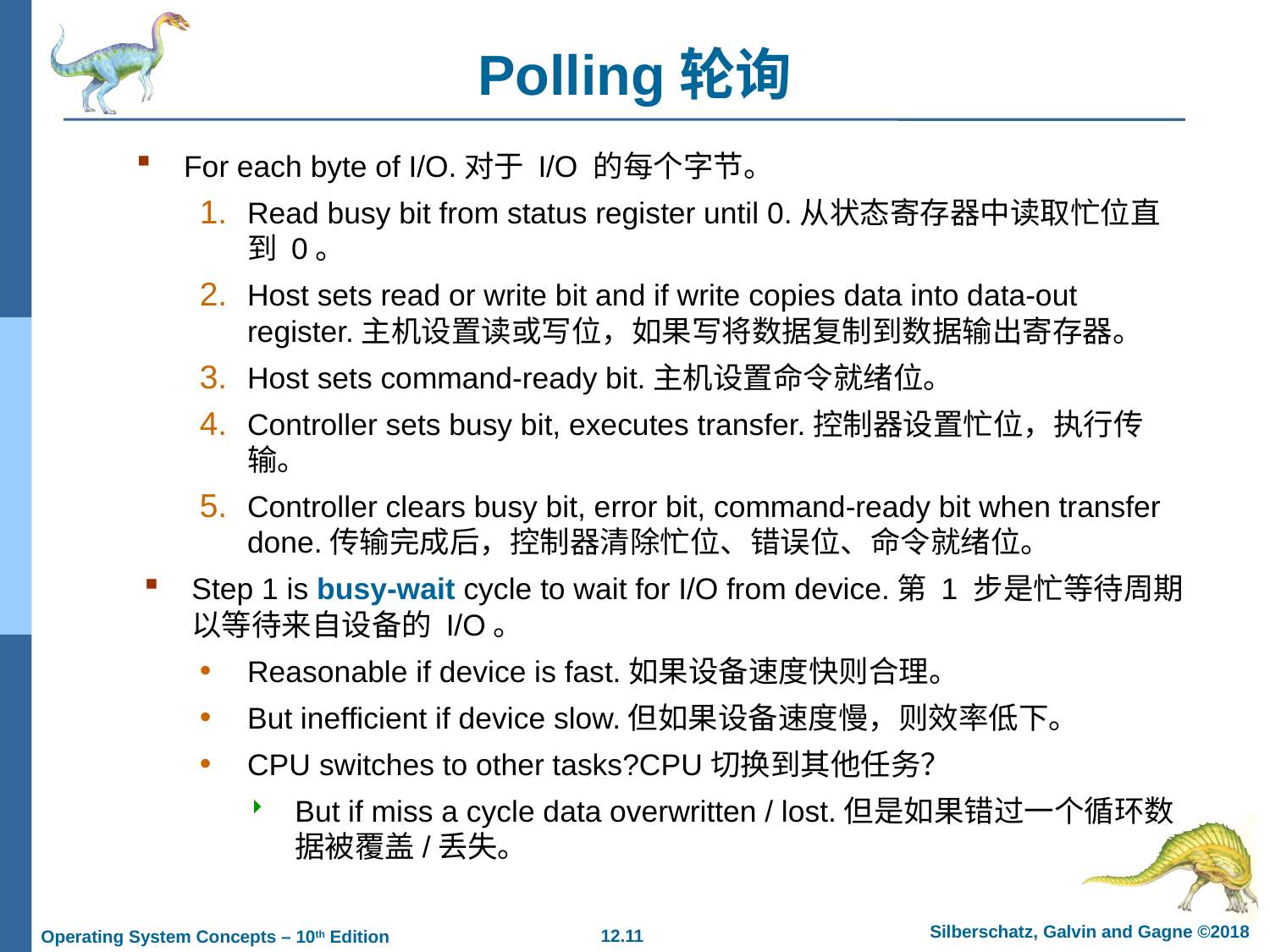

# Polling轮询
For each byte of I/O.对于 I/O 的每个字节。
Read busy bit from status register until 0.从状态寄存器中读取忙位直到 0。
Host sets read or write bit and if write copies data into data-out register.主机设置读或写位，如果写将数据复制到数据输出寄存器。
Host sets command-ready bit.主机设置命令就绪位。
Controller sets busy bit, executes transfer.控制器设置忙位，执行传输。
Controller clears busy bit, error bit, command-ready bit when transfer done.传输完成后，控制器清除忙位、错误位、命令就绪位。
Step 1 is busy-wait cycle to wait for I/O from device.第 1 步是忙等待周期以等待来自设备的 I/O。
Reasonable if device is fast.如果设备速度快则合理。
But inefficient if device slow.但如果设备速度慢，则效率低下。
CPU switches to other tasks?CPU切换到其他任务？
But if miss a cycle data overwritten / lost.但是如果错过一个循环数据被覆盖/丢失。